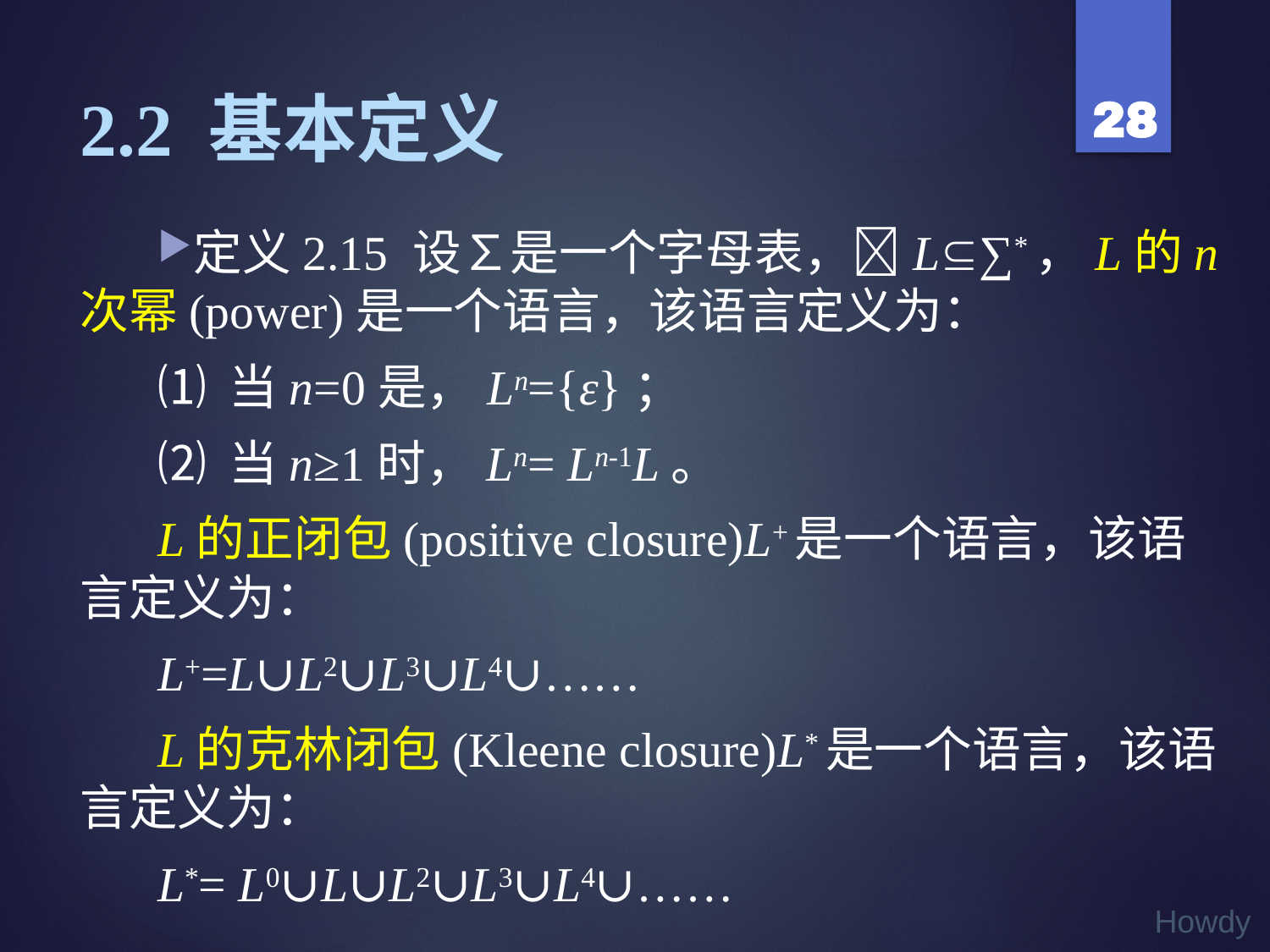

# 2.2 基本定义
定义2.15 设∑是一个字母表，∀L⊆∑*，L的n次幂(power)是一个语言，该语言定义为：
⑴ 当n=0是，Ln={ε}；
⑵ 当n≥1时，Ln= Ln-1L。
L的正闭包(positive closure)L+是一个语言，该语言定义为：
L+=L∪L2∪L3∪L4∪……
L的克林闭包(Kleene closure)L*是一个语言，该语言定义为：
L*= L0∪L∪L2∪L3∪L4∪……